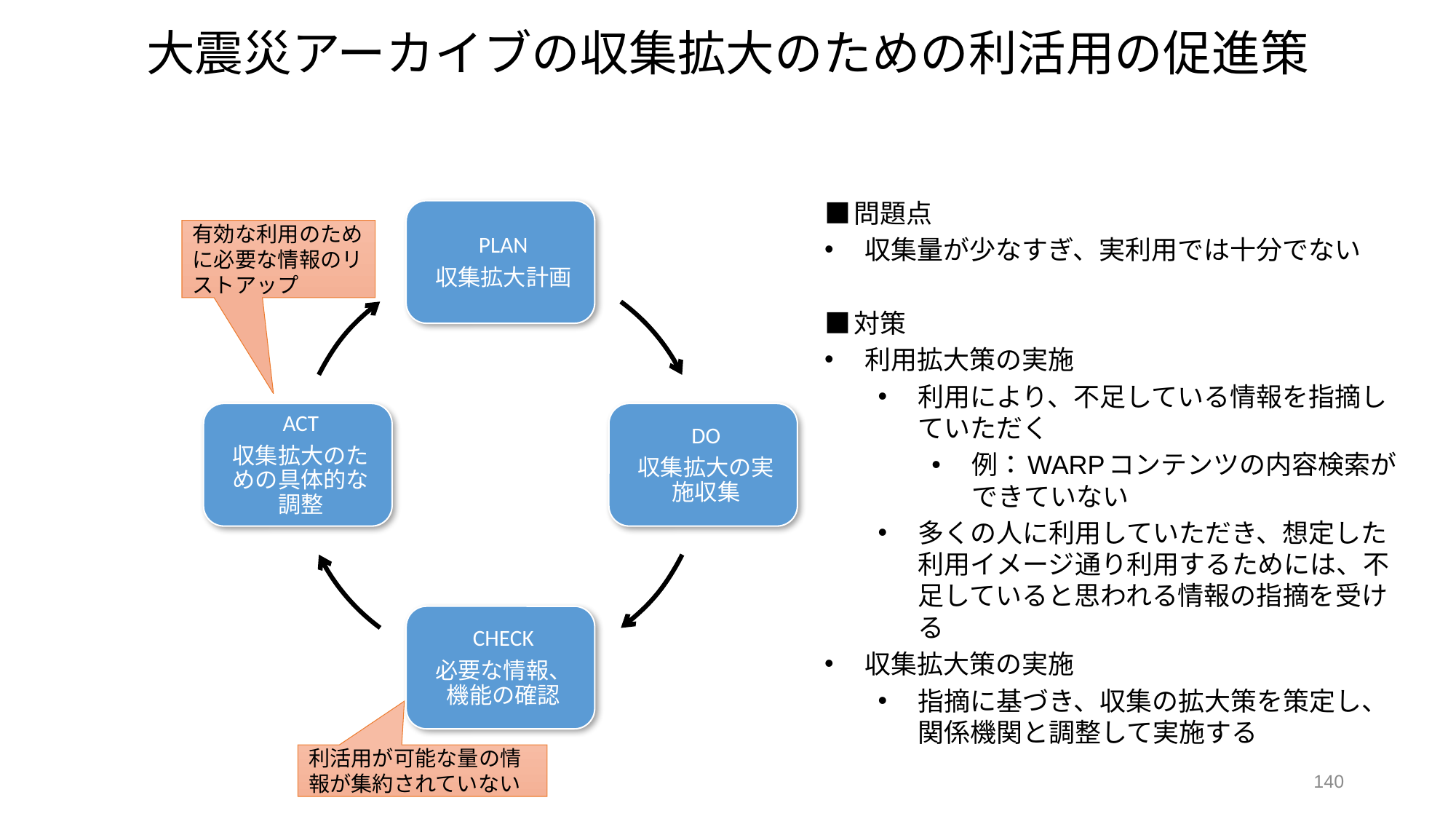

# 大震災アーカイブの収集拡大のための利活用の促進策
■問題点
収集量が少なすぎ、実利用では十分でない

■対策
利用拡大策の実施
利用により、不足している情報を指摘していただく
例：WARPコンテンツの内容検索ができていない
多くの人に利用していただき、想定した利用イメージ通り利用するためには、不足していると思われる情報の指摘を受ける
収集拡大策の実施
指摘に基づき、収集の拡大策を策定し、関係機関と調整して実施する

PLAN
収集拡大計画
DO
収集拡大の実施収集
CHECK
必要な情報、機能の確認
ACT
収集拡大のための具体的な調整
有効な利用のために必要な情報のリストアップ
利活用が可能な量の情報が集約されていない

140